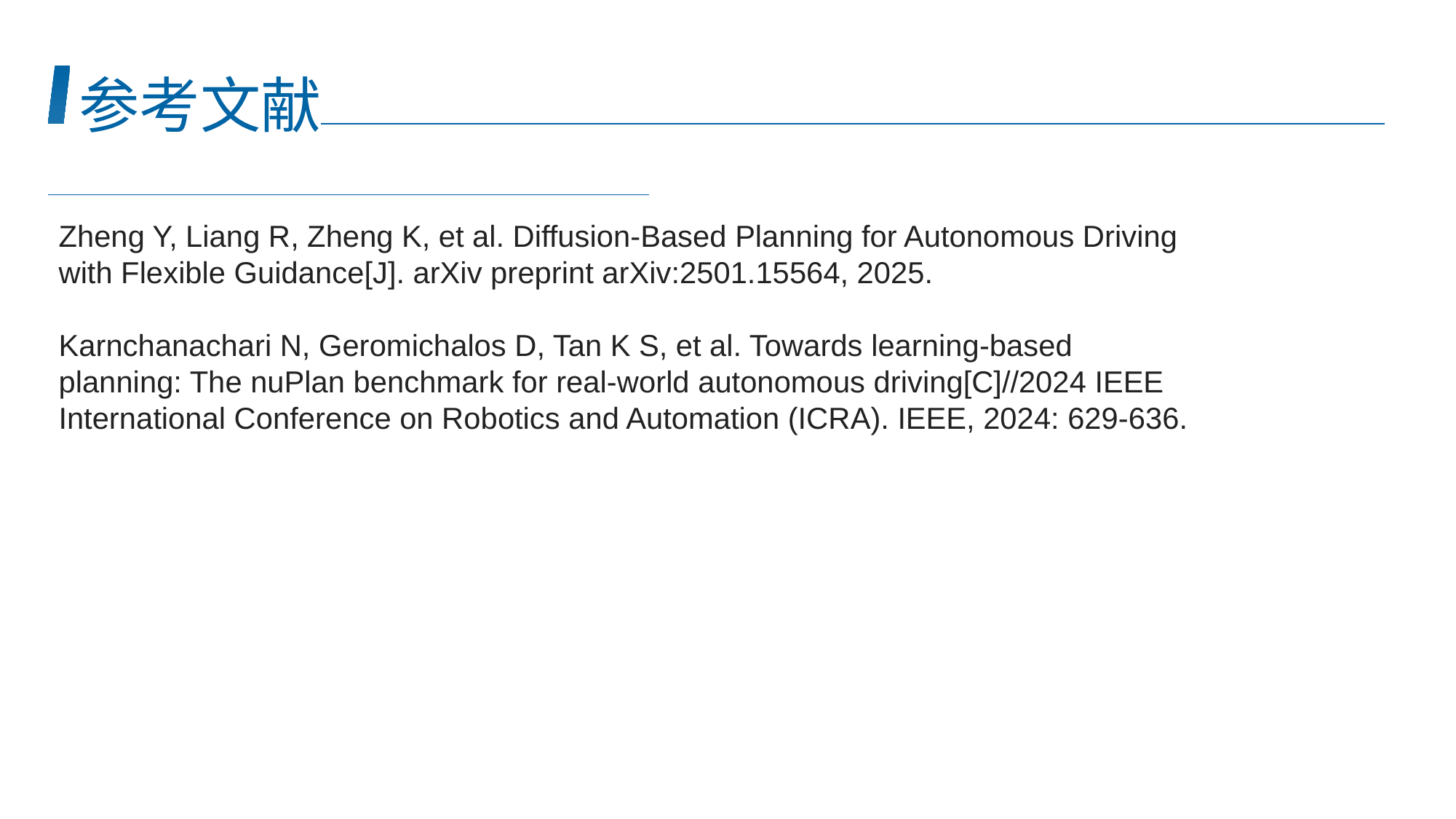

参考文献

Zheng Y, Liang R, Zheng K, et al. Diffusion-Based Planning for Autonomous Driving with Flexible Guidance[J]. arXiv preprint arXiv:2501.15564, 2025.

Karnchanachari N, Geromichalos D, Tan K S, et al. Towards learning-based planning: The nuPlan benchmark for real-world autonomous driving[C]//2024 IEEE International Conference on Robotics and Automation (ICRA). IEEE, 2024: 629-636.